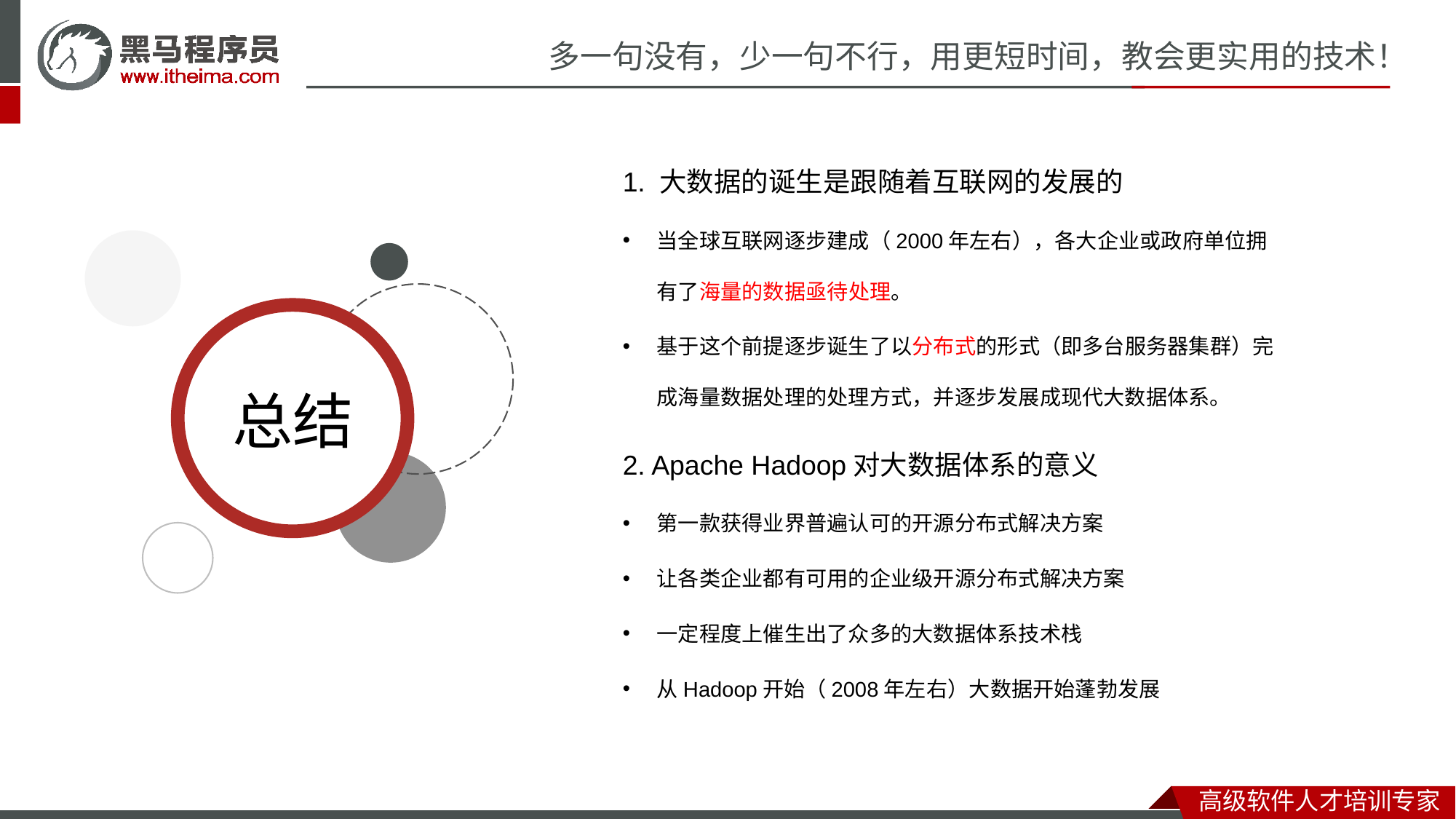

1. 大数据的诞生是跟随着互联网的发展的
当全球互联网逐步建成（2000年左右），各大企业或政府单位拥有了海量的数据亟待处理。
基于这个前提逐步诞生了以分布式的形式（即多台服务器集群）完成海量数据处理的处理方式，并逐步发展成现代大数据体系。
2. Apache Hadoop对大数据体系的意义
第一款获得业界普遍认可的开源分布式解决方案
让各类企业都有可用的企业级开源分布式解决方案
一定程度上催生出了众多的大数据体系技术栈
从Hadoop开始（2008年左右）大数据开始蓬勃发展